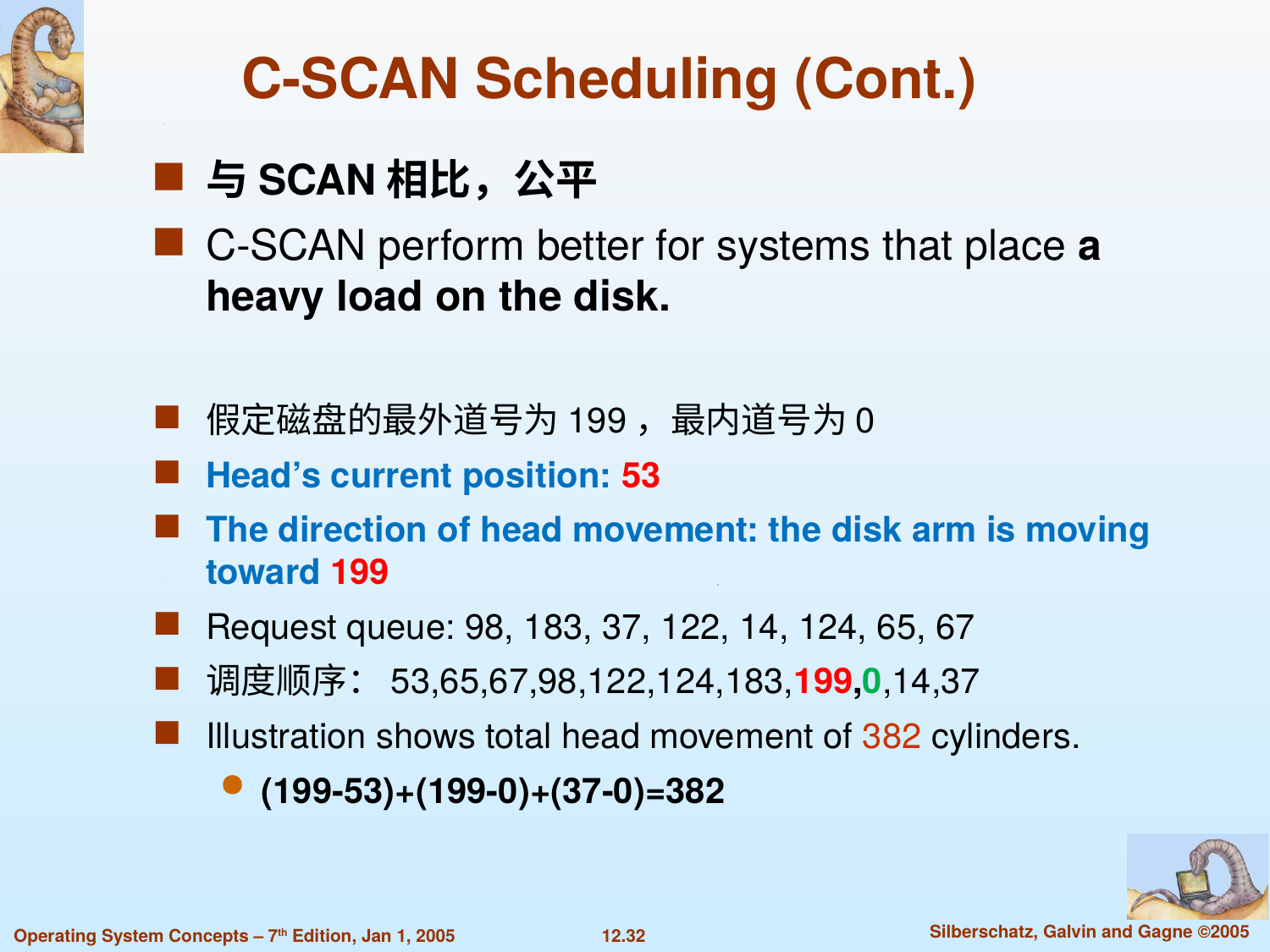

# C-SCAN Scheduling (Cont.)
与SCAN相比，公平
C-SCAN perform better for systems that place a heavy load on the disk.

假定磁盘的最外道号为199，最内道号为0
Head’s current position: 53
The direction of head movement: the disk arm is moving toward 199
Request queue: 98, 183, 37, 122, 14, 124, 65, 67
调度顺序：53,65,67,98,122,124,183,199,0,14,37
Illustration shows total head movement of 382 cylinders.
(199-53)+(199-0)+(37-0)=382